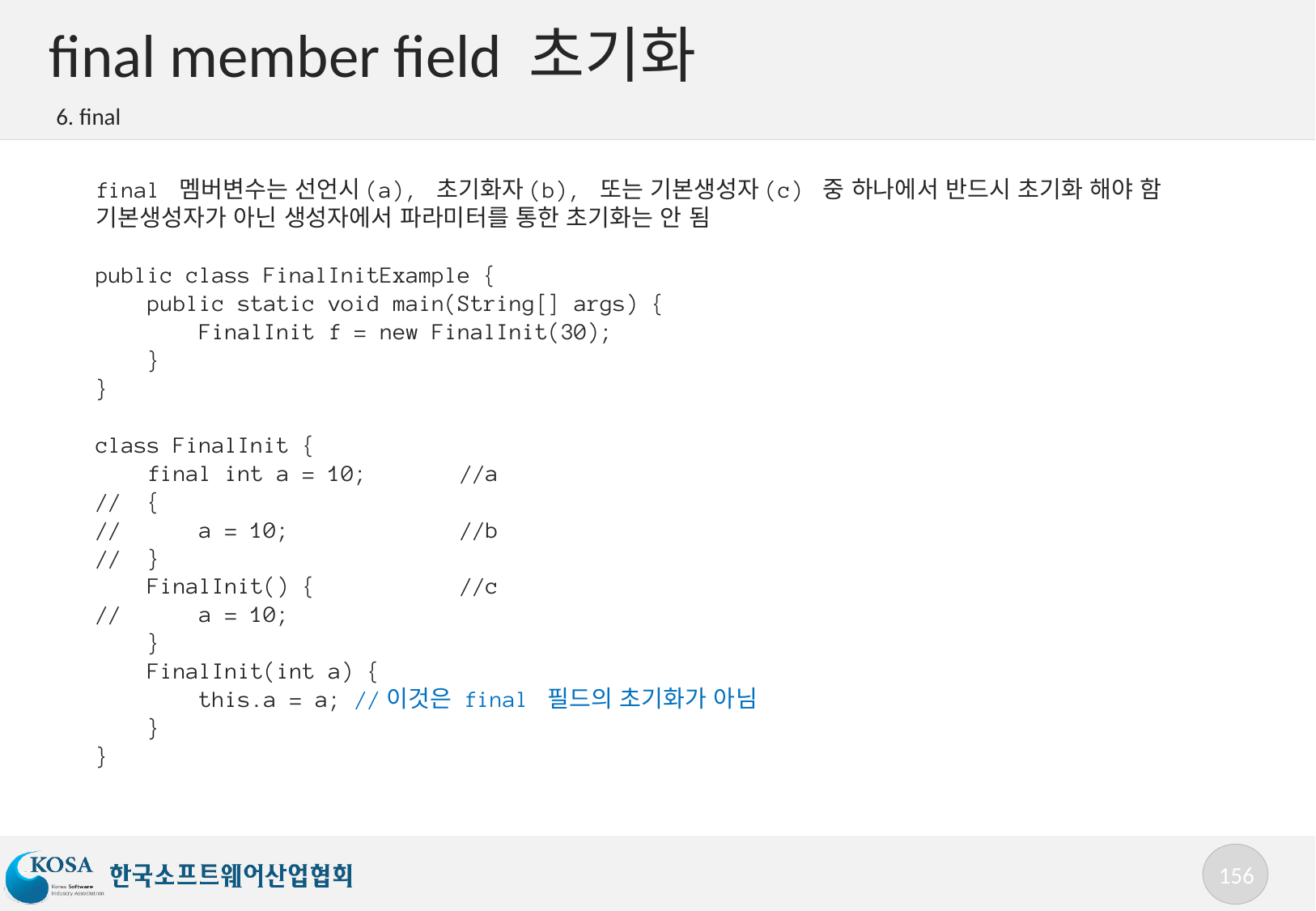

# final member field 초기화
6. final
final 멤버변수는 선언시(a), 초기화자(b), 또는 기본생성자(c) 중 하나에서 반드시 초기화 해야 함
기본생성자가 아닌 생성자에서 파라미터를 통한 초기화는 안 됨

public class FinalInitExample {
    public static void main(String[] args) {
        FinalInit f = new FinalInit(30);
    }
}

class FinalInit {
    final int a = 10;	//a
//  {
//      a = 10;		//b
//  }
    FinalInit() {		//c
//      a = 10;
    }
    FinalInit(int a) {
        this.a = a; //이것은 final 필드의 초기화가 아님
    }
}